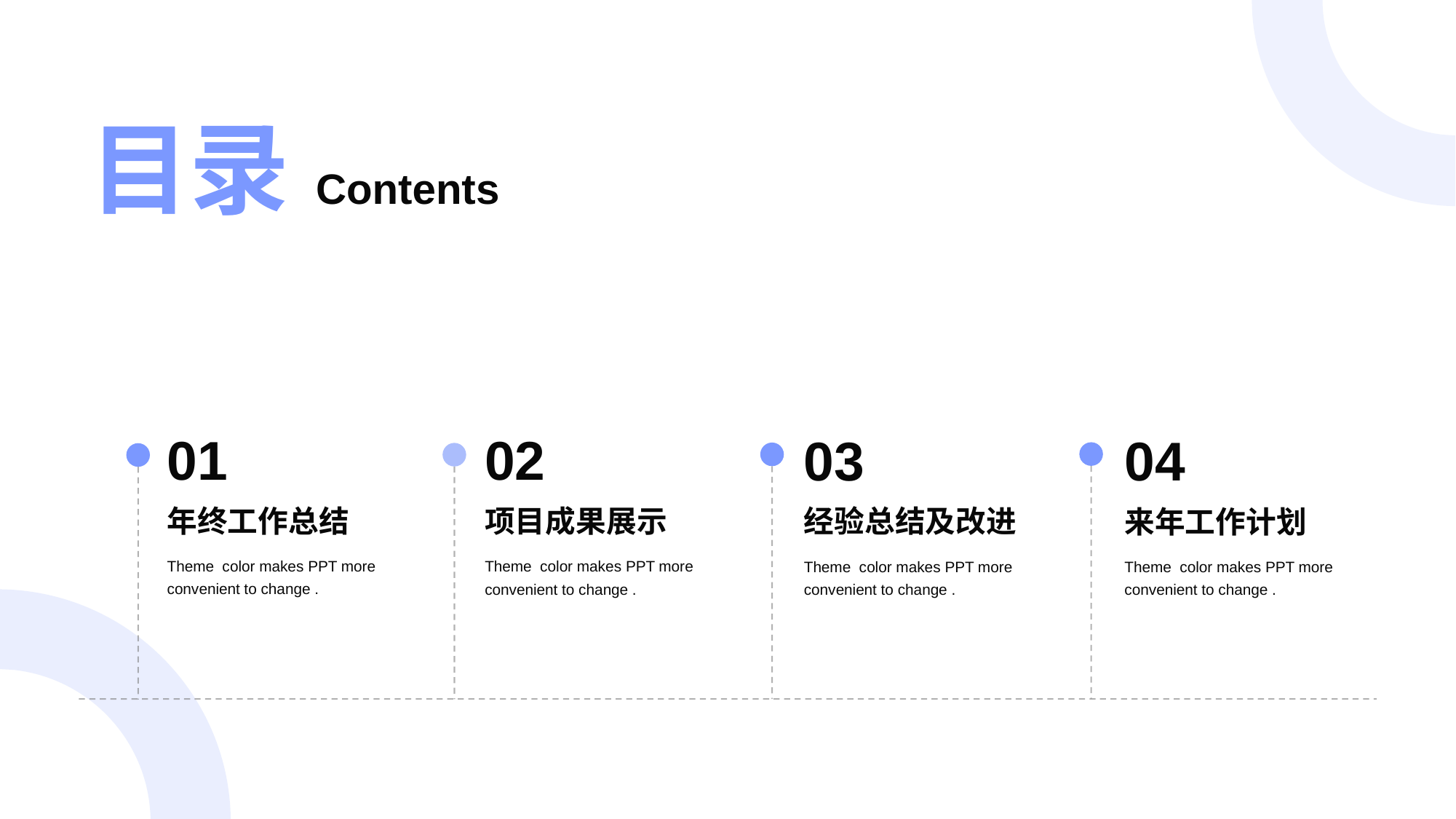

目录
Contents
01
年终工作总结
Theme  color makes PPT more convenient to change .

02
项目成果展示
Theme  color makes PPT more convenient to change .

03
经验总结及改进
Theme  color makes PPT more convenient to change .

04
来年工作计划
Theme  color makes PPT more convenient to change .